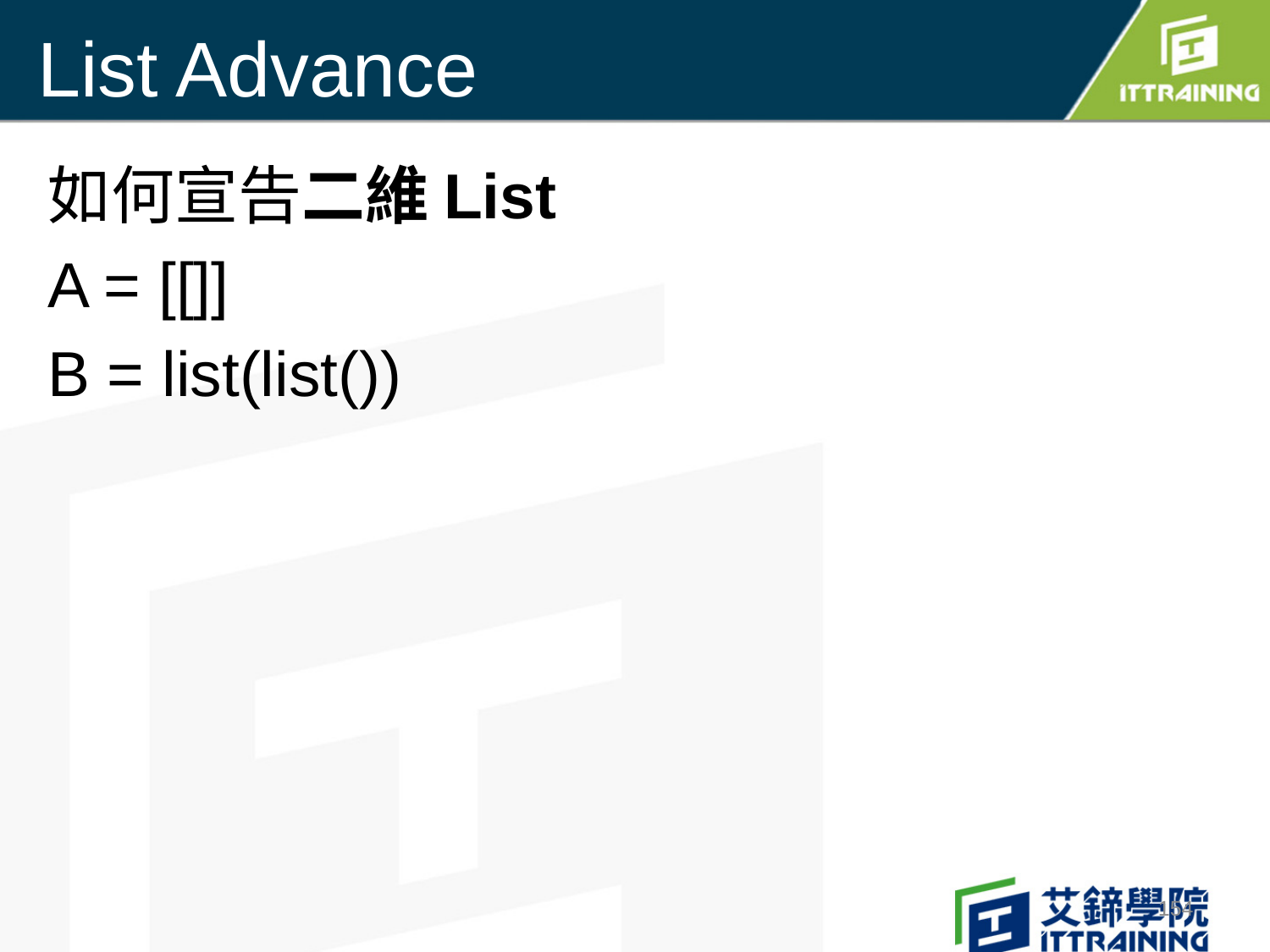

# List Advance
如何宣告二維List
A = [[]]
B = list(list())
154